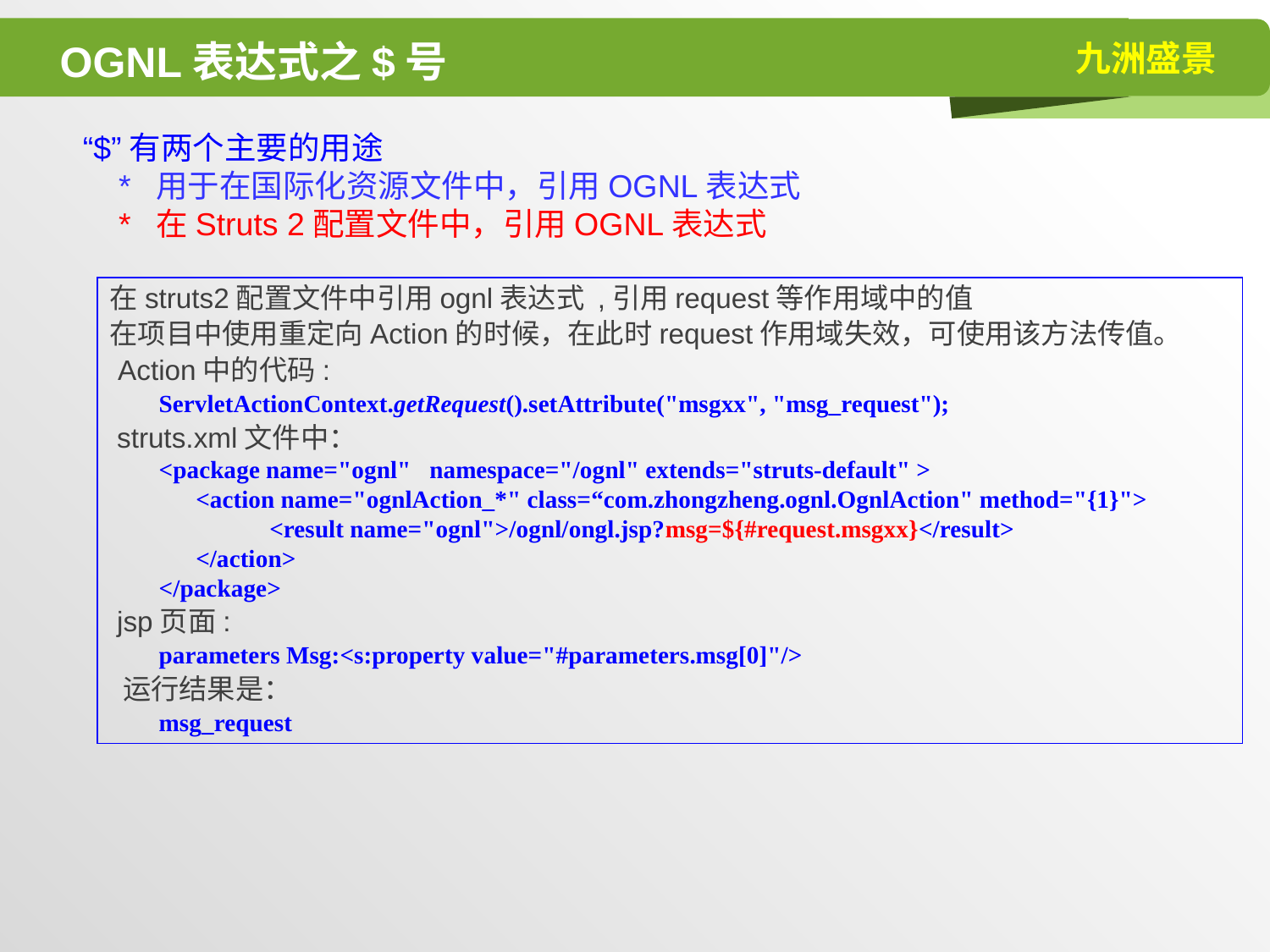

# OGNL表达式之$号
“$”有两个主要的用途
    *  用于在国际化资源文件中，引用OGNL表达式
    *  在Struts 2配置文件中，引用OGNL表达式
在struts2配置文件中引用ognl表达式 ,引用request等作用域中的值
在项目中使用重定向Action的时候，在此时request作用域失效，可使用该方法传值。
 Action中的代码:
        ServletActionContext.getRequest().setAttribute("msgxx", "msg_request");
 struts.xml文件中：
        <package name="ognl"   namespace="/ognl" extends="struts-default" >
              <action name="ognlAction_*" class=“com.zhongzheng.ognl.OgnlAction" method="{1}">
                          <result name="ognl">/ognl/ongl.jsp?msg=${#request.msgxx}</result>
              </action>
        </package>
 jsp页面:
        parameters Msg:<s:property value="#parameters.msg[0]"/>
 运行结果是：
        msg_request